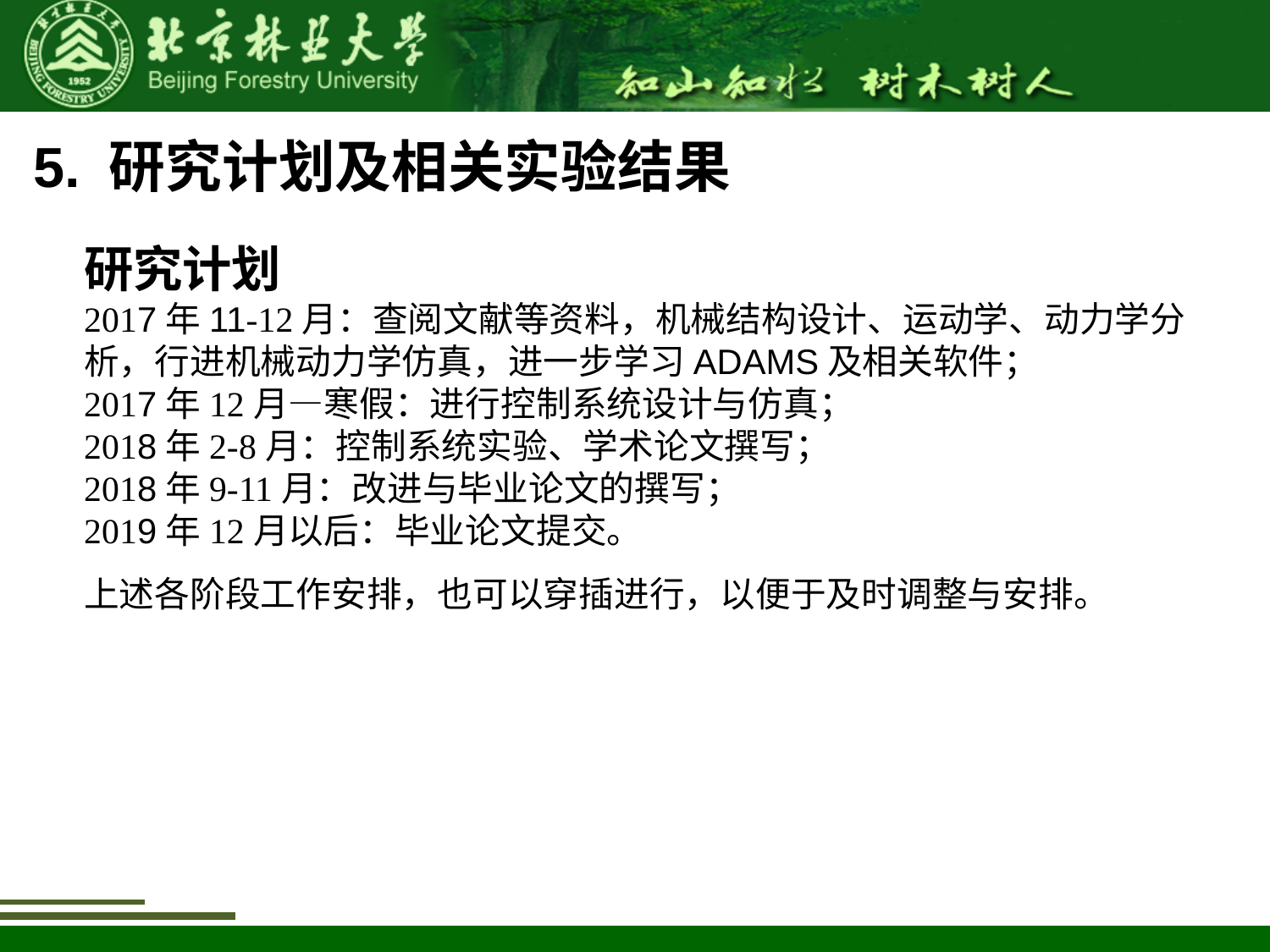

5. 研究计划及相关实验结果
研究计划2017年11-12月：查阅文献等资料，机械结构设计、运动学、动力学分析，行进机械动力学仿真，进一步学习ADAMS及相关软件； 2017年12月—寒假：进行控制系统设计与仿真； 2018年2-8月：控制系统实验、学术论文撰写；2018年9-11月：改进与毕业论文的撰写； 2019年12月以后：毕业论文提交。上述各阶段工作安排，也可以穿插进行，以便于及时调整与安排。